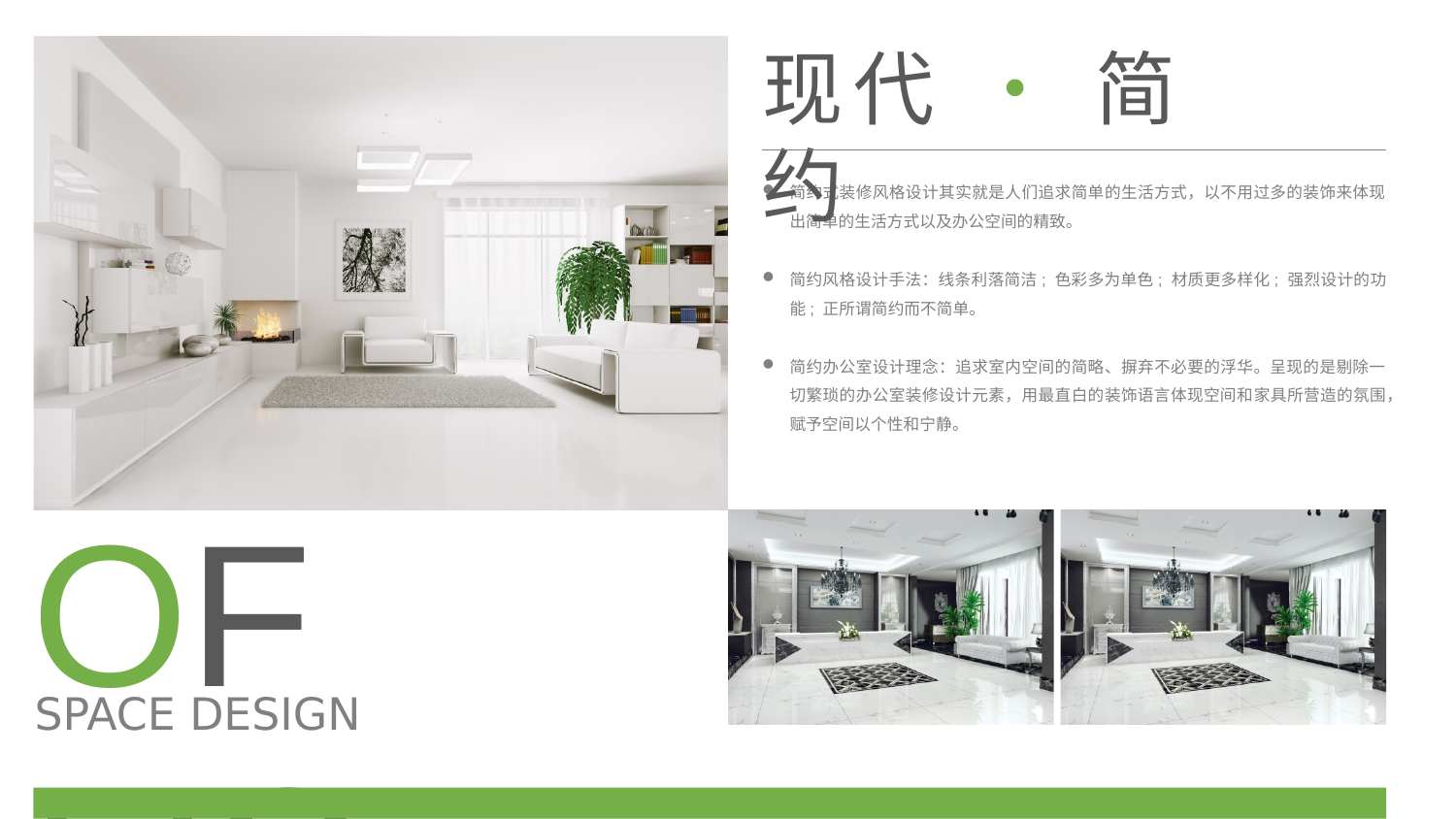

现代 • 简约
简约式装修风格设计其实就是人们追求简单的生活方式，以不用过多的装饰来体现出简单的生活方式以及办公空间的精致。

简约风格设计手法：线条利落简洁; 色彩多为单色; 材质更多样化; 强烈设计的功能; 正所谓简约而不简单。

简约办公室设计理念：追求室内空间的简略、摒弃不必要的浮华。呈现的是剔除一切繁琐的办公室装修设计元素，用最直白的装饰语言体现空间和家具所营造的氛围，赋予空间以个性和宁静。
OFFICE
SPACE DESIGN